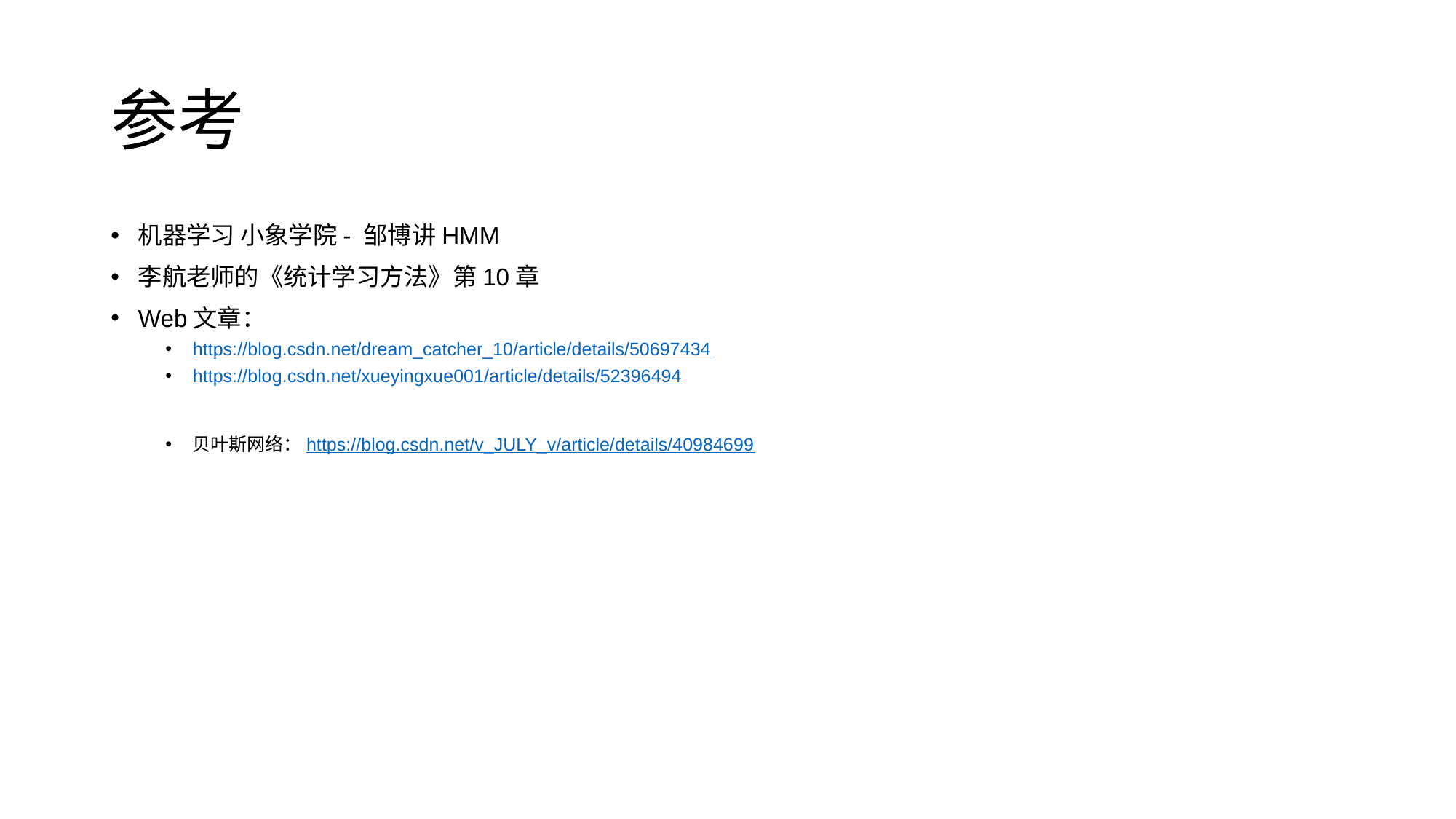

# 参考
机器学习 小象学院- 邹博讲HMM
李航老师的《统计学习方法》第10章
Web文章：
https://blog.csdn.net/dream_catcher_10/article/details/50697434
https://blog.csdn.net/xueyingxue001/article/details/52396494

贝叶斯网络：https://blog.csdn.net/v_JULY_v/article/details/40984699